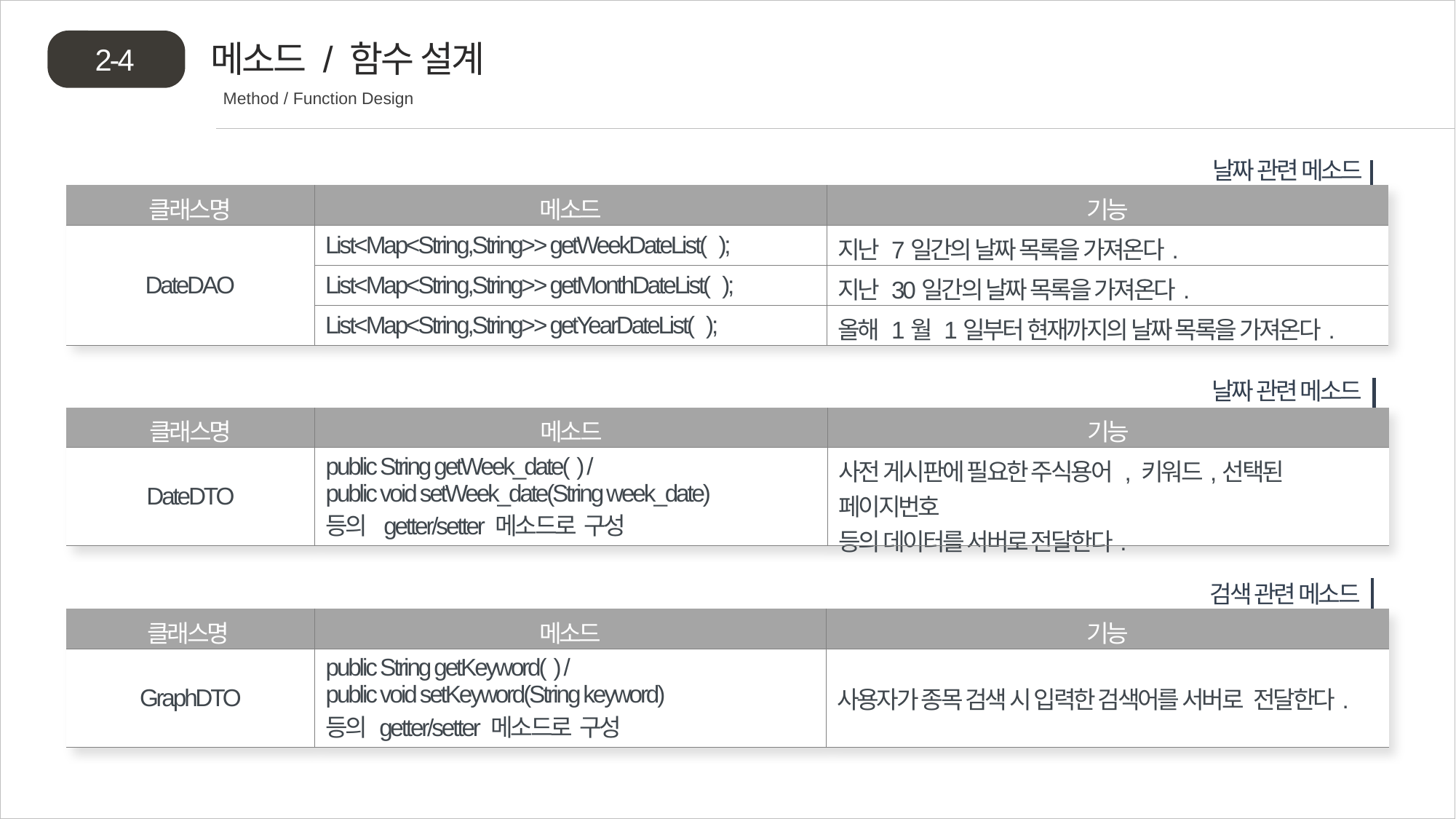

메소드 / 함수 설계
2-4
Method / Function Design
날짜 관련 메소드
| 클래스명 | 메소드 | 기능 |
| --- | --- | --- |
| DateDAO | List<Map<String,String>> getWeekDateList( ); | 지난 7일간의 날짜 목록을 가져온다. |
|  | List<Map<String,String>> getMonthDateList( ); | 지난 30일간의 날짜 목록을 가져온다. |
|  | List<Map<String,String>> getYearDateList( ); | 올해 1월 1일부터 현재까지의 날짜 목록을 가져온다. |
날짜 관련 메소드
| 클래스명 | 메소드 | 기능 |
| --- | --- | --- |
| DateDTO | public String getWeek\_date( ) / public void setWeek\_date(String week\_date) 등의 getter/setter 메소드로 구성 | 사전 게시판에 필요한 주식용어 , 키워드,선택된 페이지번호 등의 데이터를 서버로 전달한다. |
검색 관련 메소드
| 클래스명 | 메소드 | 기능 |
| --- | --- | --- |
| GraphDTO | public String getKeyword( ) / public void setKeyword(String keyword) 등의 getter/setter 메소드로 구성 | 사용자가 종목 검색 시 입력한 검색어를 서버로 전달한다. |